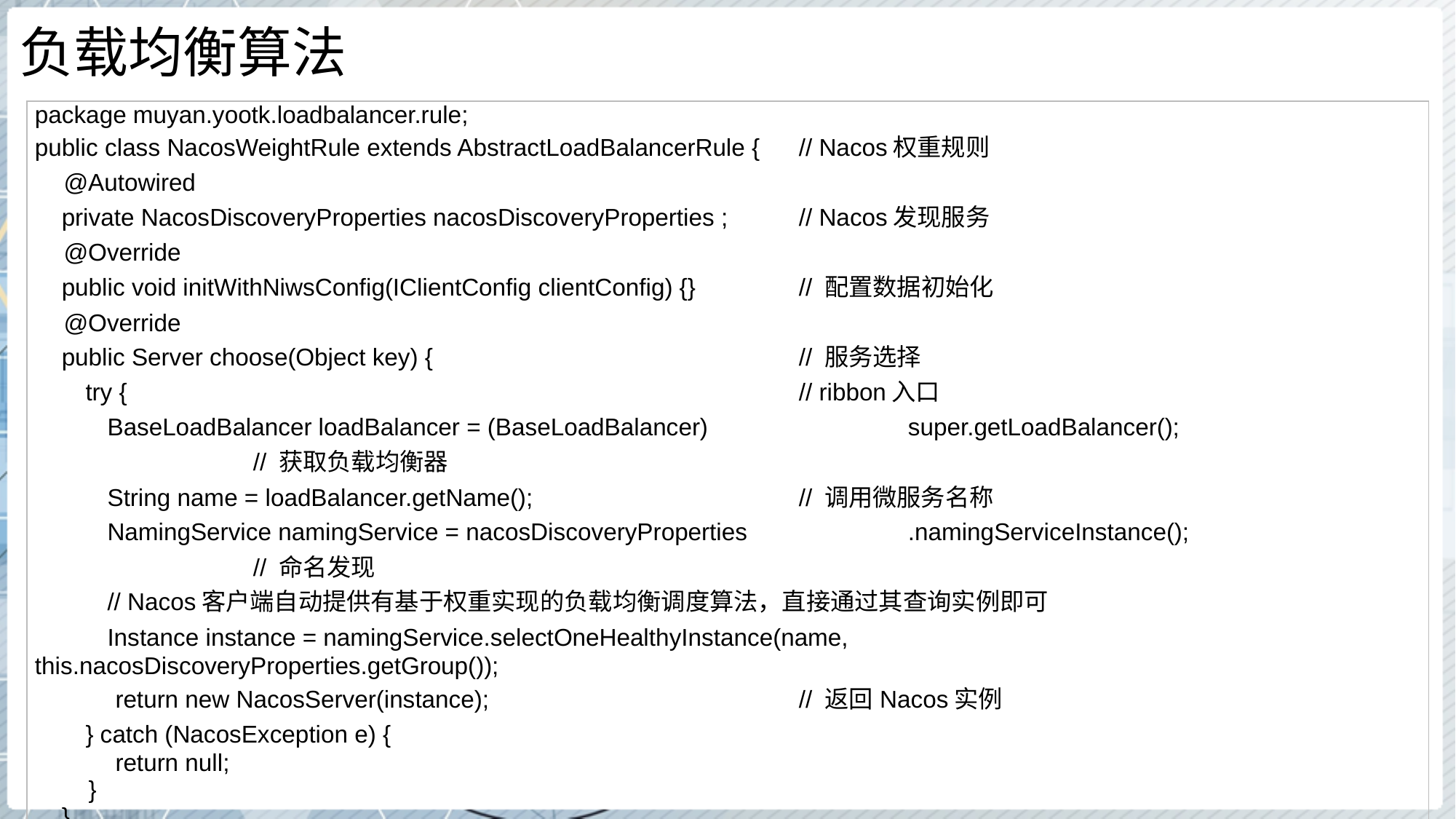

# 负载均衡算法
| package muyan.yootk.loadbalancer.rule; public class NacosWeightRule extends AbstractLoadBalancerRule { // Nacos权重规则 @Autowired private NacosDiscoveryProperties nacosDiscoveryProperties ; // Nacos发现服务 @Override public void initWithNiwsConfig(IClientConfig clientConfig) {} // 配置数据初始化 @Override public Server choose(Object key) { // 服务选择 try { // ribbon入口 BaseLoadBalancer loadBalancer = (BaseLoadBalancer) super.getLoadBalancer(); // 获取负载均衡器 String name = loadBalancer.getName(); // 调用微服务名称 NamingService namingService = nacosDiscoveryProperties .namingServiceInstance(); // 命名发现 // Nacos客户端自动提供有基于权重实现的负载均衡调度算法，直接通过其查询实例即可 Instance instance = namingService.selectOneHealthyInstance(name, this.nacosDiscoveryProperties.getGroup()); return new NacosServer(instance); // 返回Nacos实例 } catch (NacosException e) { return null; } } } |
| --- |